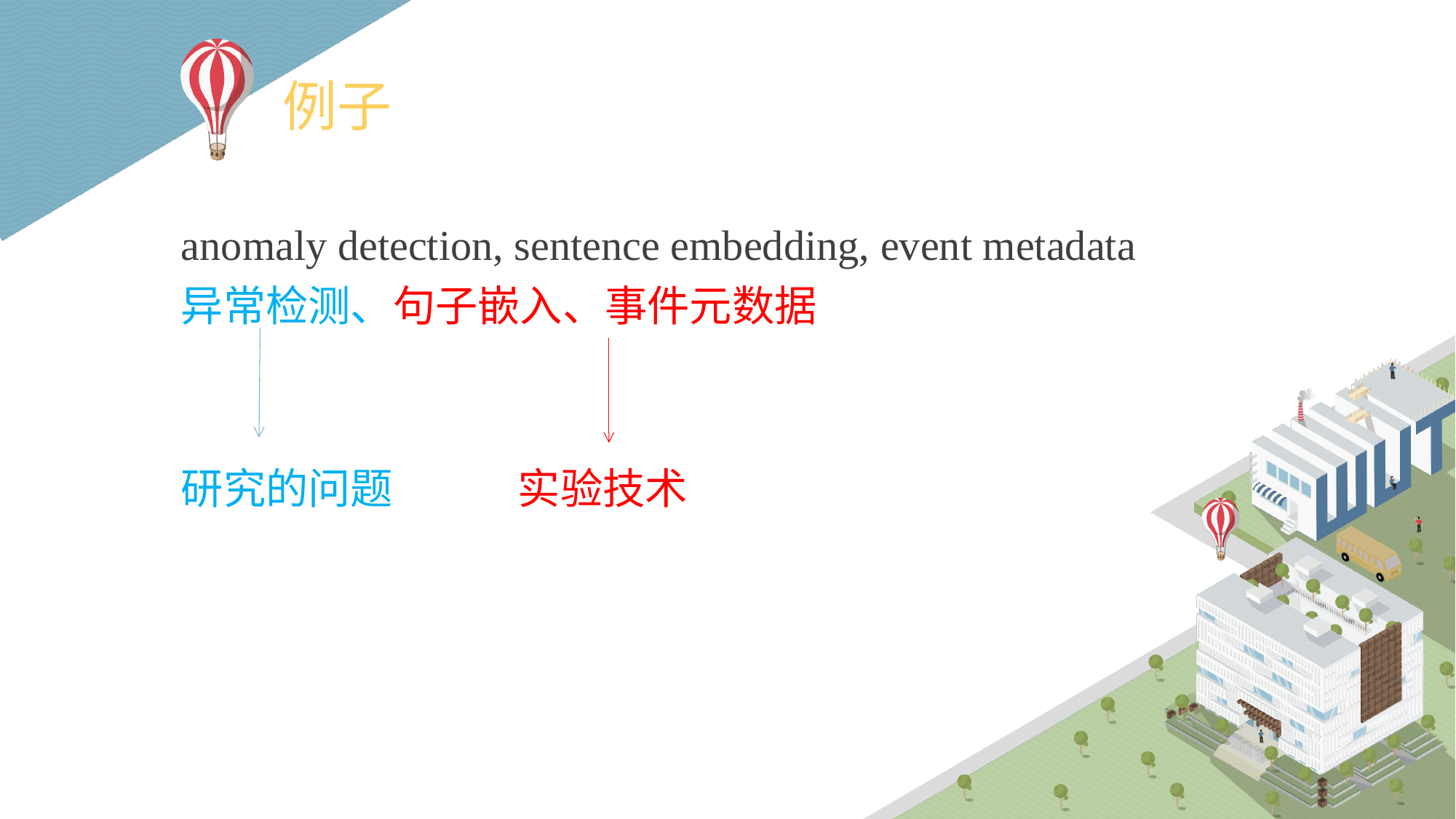

# 例子
anomaly detection, sentence embedding, event metadata
异常检测、句子嵌入、事件元数据

研究的问题		 实验技术